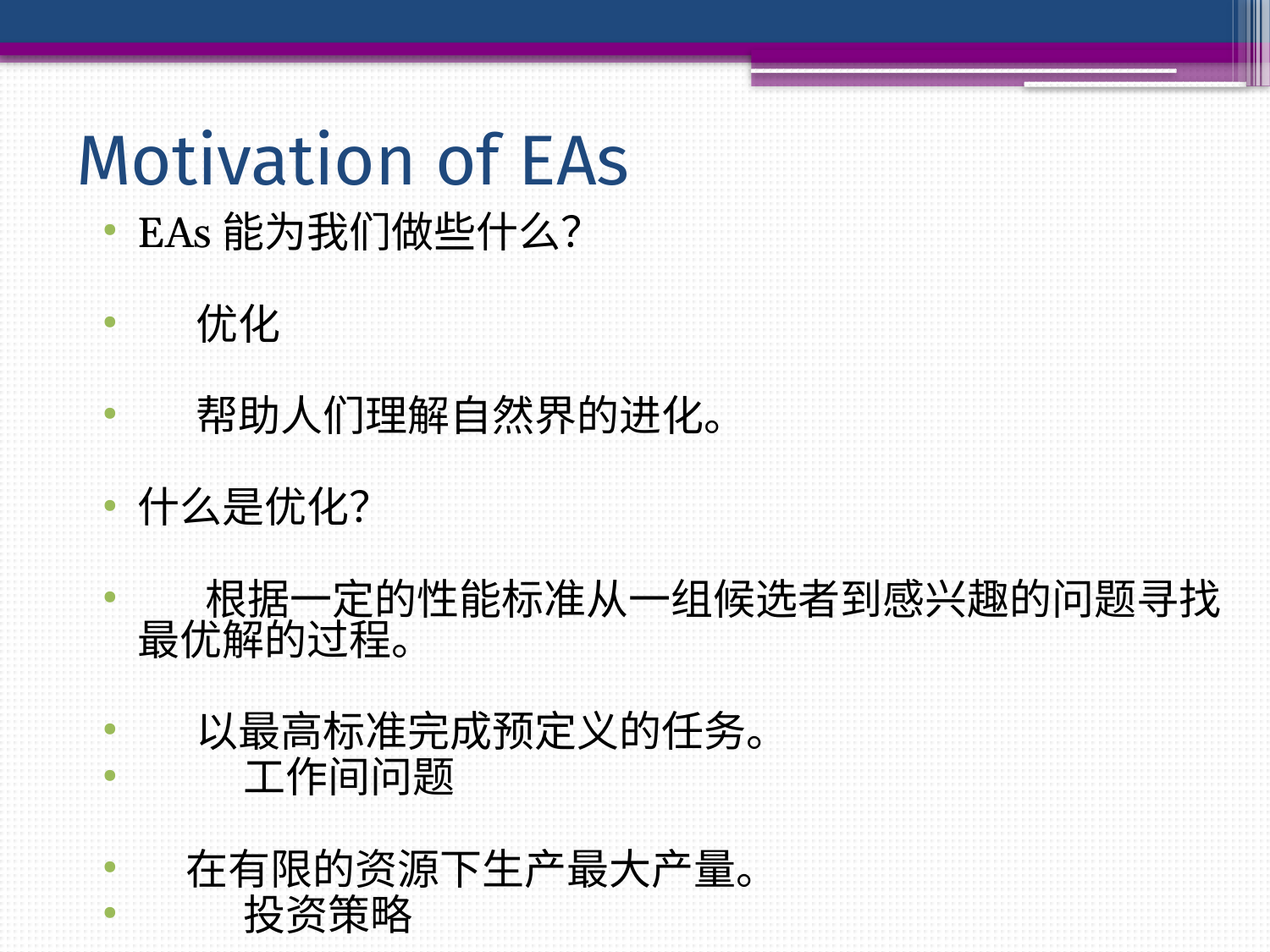

6
# Motivation of EAs
EAs能为我们做些什么？

     优化

     帮助人们理解自然界的进化。

什么是优化？

      根据一定的性能标准从一组候选者到感兴趣的问题寻找最优解的过程。

     以最高标准完成预定义的任务。
          工作间问题

    在有限的资源下生产最大产量。
          投资策略